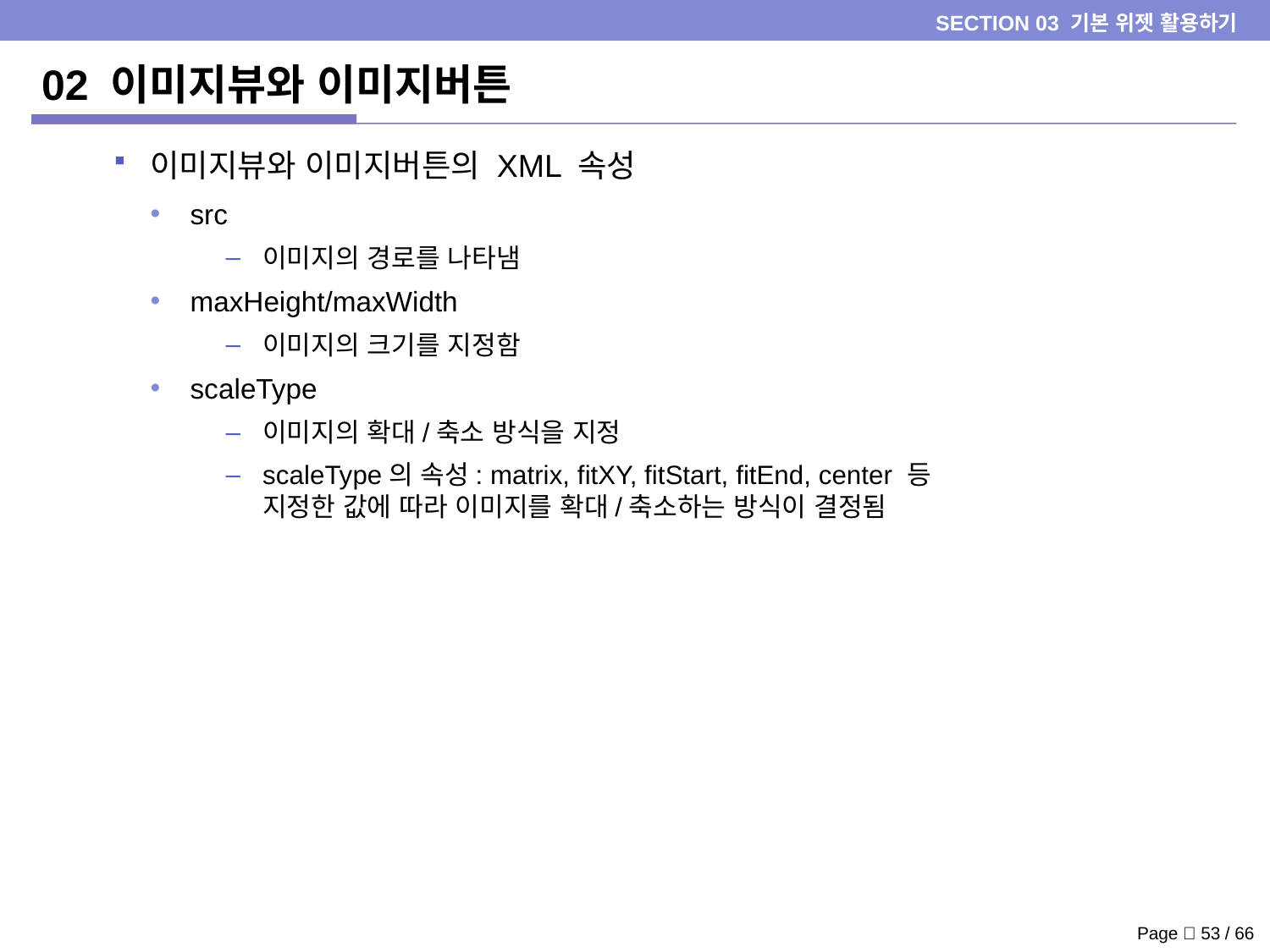

SECTION 03 기본 위젯 활용하기
# 02 이미지뷰와 이미지버튼
이미지뷰와 이미지버튼의 XML 속성
src
이미지의 경로를 나타냄
maxHeight/maxWidth
이미지의 크기를 지정함
scaleType
이미지의 확대/축소 방식을 지정
scaleType의 속성: matrix, fitXY, fitStart, fitEnd, center 등
지정한 값에 따라 이미지를 확대/축소하는 방식이 결정됨